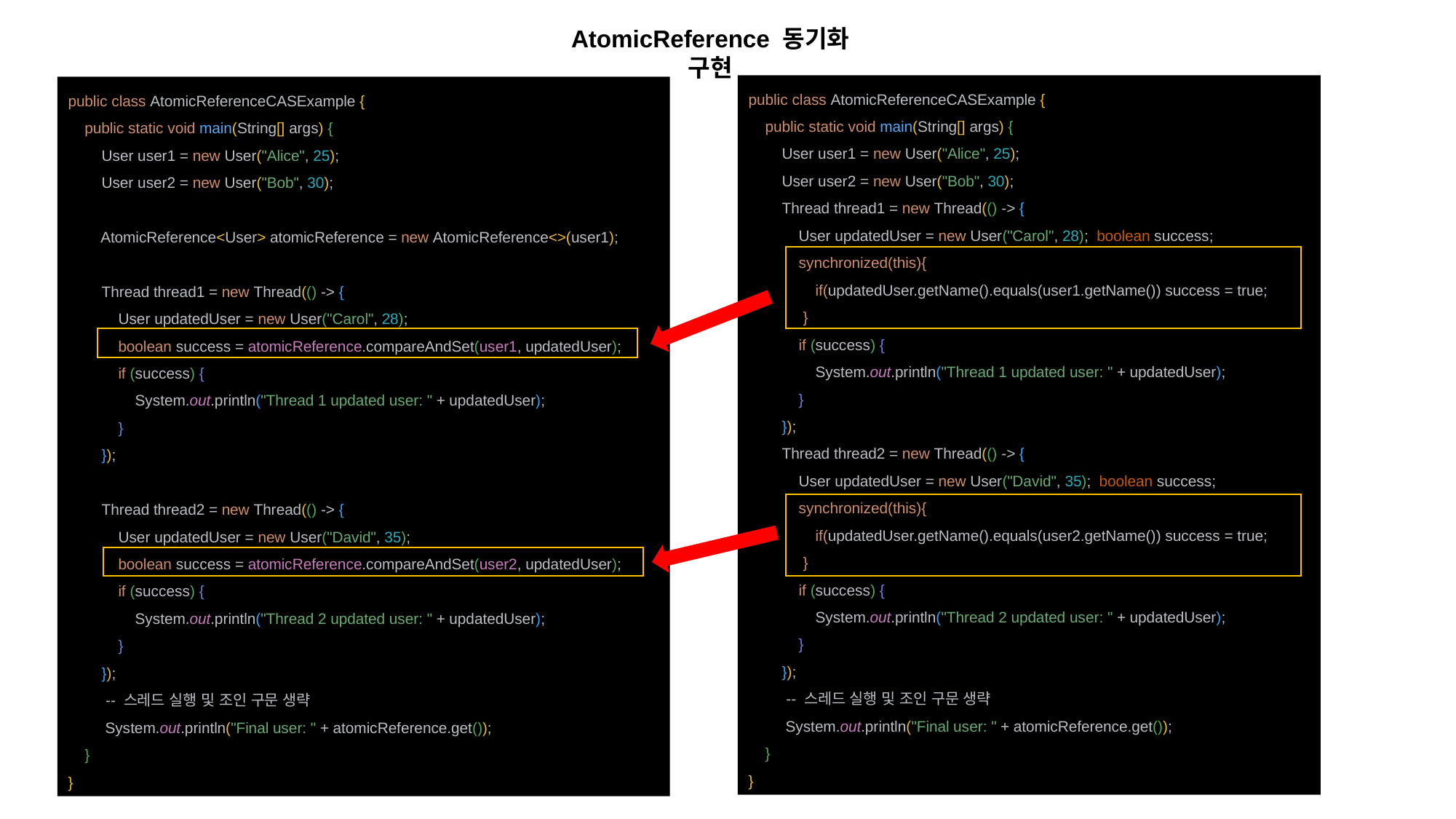

AtomicReference 동기화 구현
public class AtomicReferenceCASExample {
    public static void main(String[] args) {
        User user1 = new User("Alice", 25);
        User user2 = new User("Bob", 30);
        Thread thread1 = new Thread(() -> {
            User updatedUser = new User("Carol", 28);  boolean success;
            synchronized(this){
                if(updatedUser.getName().equals(user1.getName()) success = true;
             }
            if (success) {
                System.out.println("Thread 1 updated user: " + updatedUser);
            }
        });
        Thread thread2 = new Thread(() -> {
            User updatedUser = new User("David", 35);  boolean success;
            synchronized(this){
                if(updatedUser.getName().equals(user2.getName()) success = true;
             }
            if (success) {
                System.out.println("Thread 2 updated user: " + updatedUser);
            }
        });
         -- 스레드 실행 및 조인 구문 생략
        System.out.println("Final user: " + atomicReference.get());
    }
}
public class AtomicReferenceCASExample {
    public static void main(String[] args) {
        User user1 = new User("Alice", 25);
        User user2 = new User("Bob", 30);
        AtomicReference<User> atomicReference = new AtomicReference<>(user1);
        Thread thread1 = new Thread(() -> {
            User updatedUser = new User("Carol", 28);
            boolean success = atomicReference.compareAndSet(user1, updatedUser);
            if (success) {
                System.out.println("Thread 1 updated user: " + updatedUser);
            }
        });
        Thread thread2 = new Thread(() -> {
            User updatedUser = new User("David", 35);
            boolean success = atomicReference.compareAndSet(user2, updatedUser);
            if (success) {
                System.out.println("Thread 2 updated user: " + updatedUser);
            }
        });
         -- 스레드 실행 및 조인 구문 생략
        System.out.println("Final user: " + atomicReference.get());
    }
}